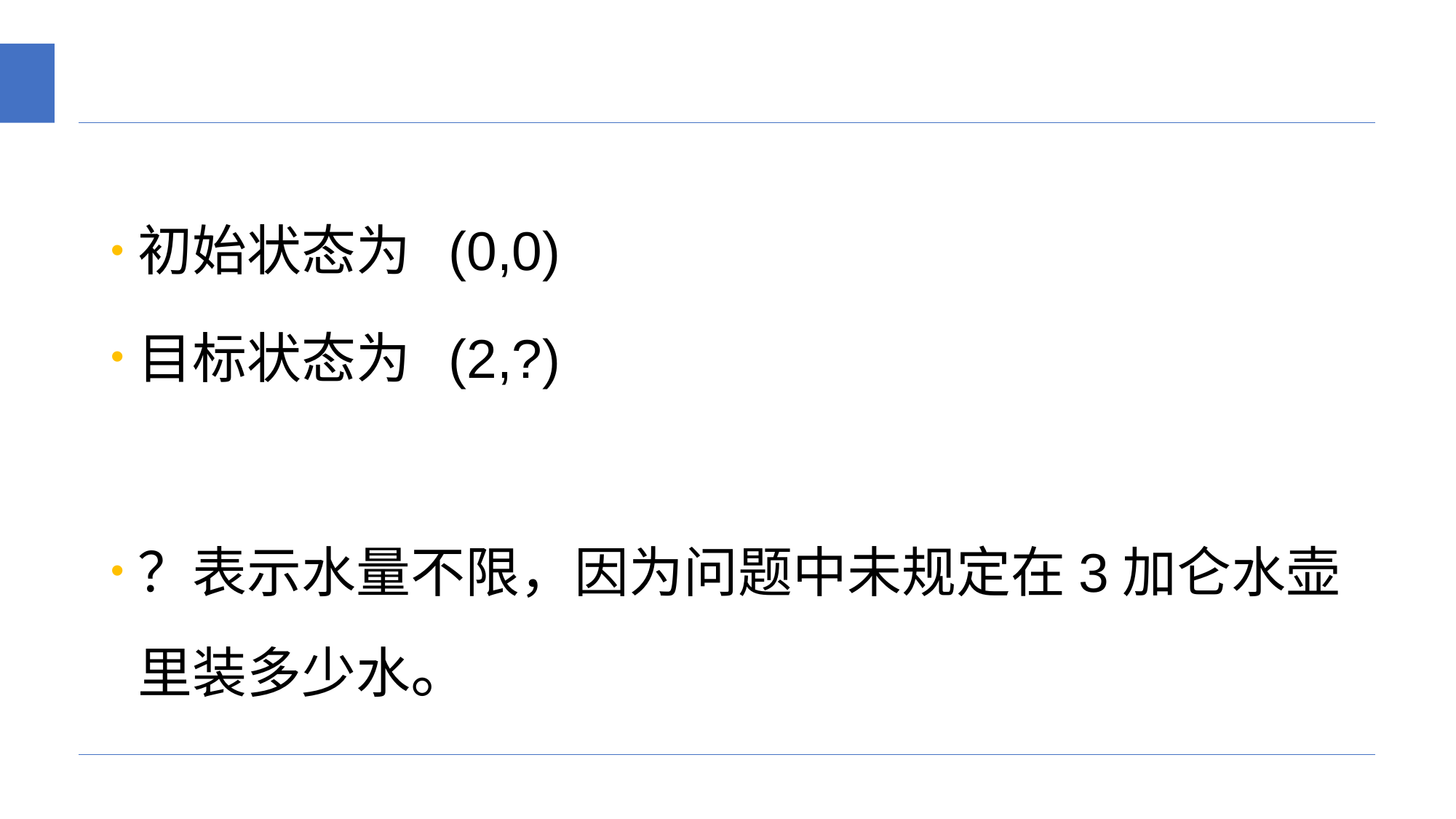

#
初始状态为  (0,0)
目标状态为  (2,?)

？表示水量不限，因为问题中未规定在3加仑水壶里装多少水。